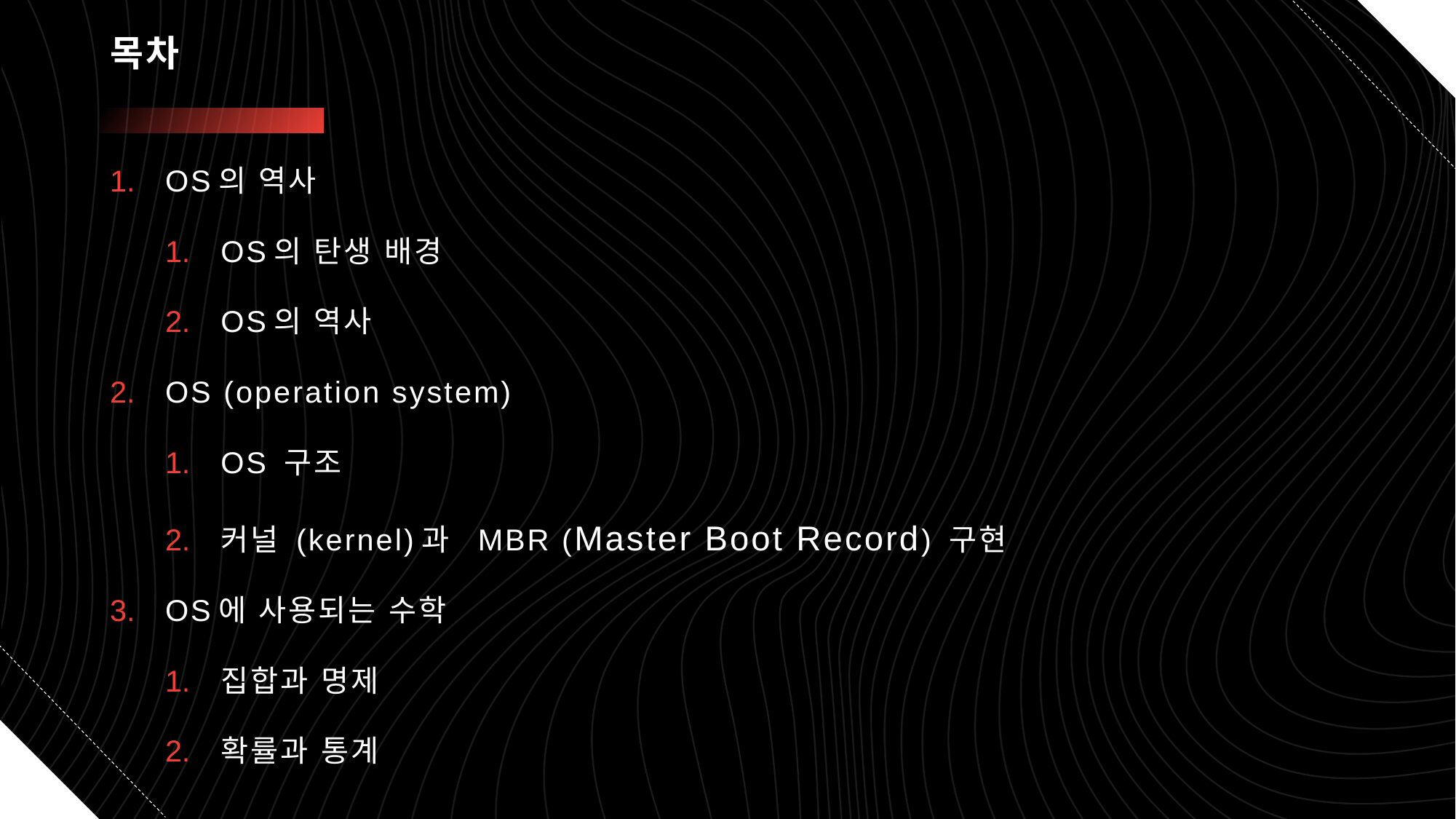

# 목차
OS의 역사
OS의 탄생 배경
OS의 역사
OS (operation system)
OS 구조
커널 (kernel)과  MBR (Master Boot Record) 구현
OS에 사용되는 수학
집합과 명제
확률과 통계